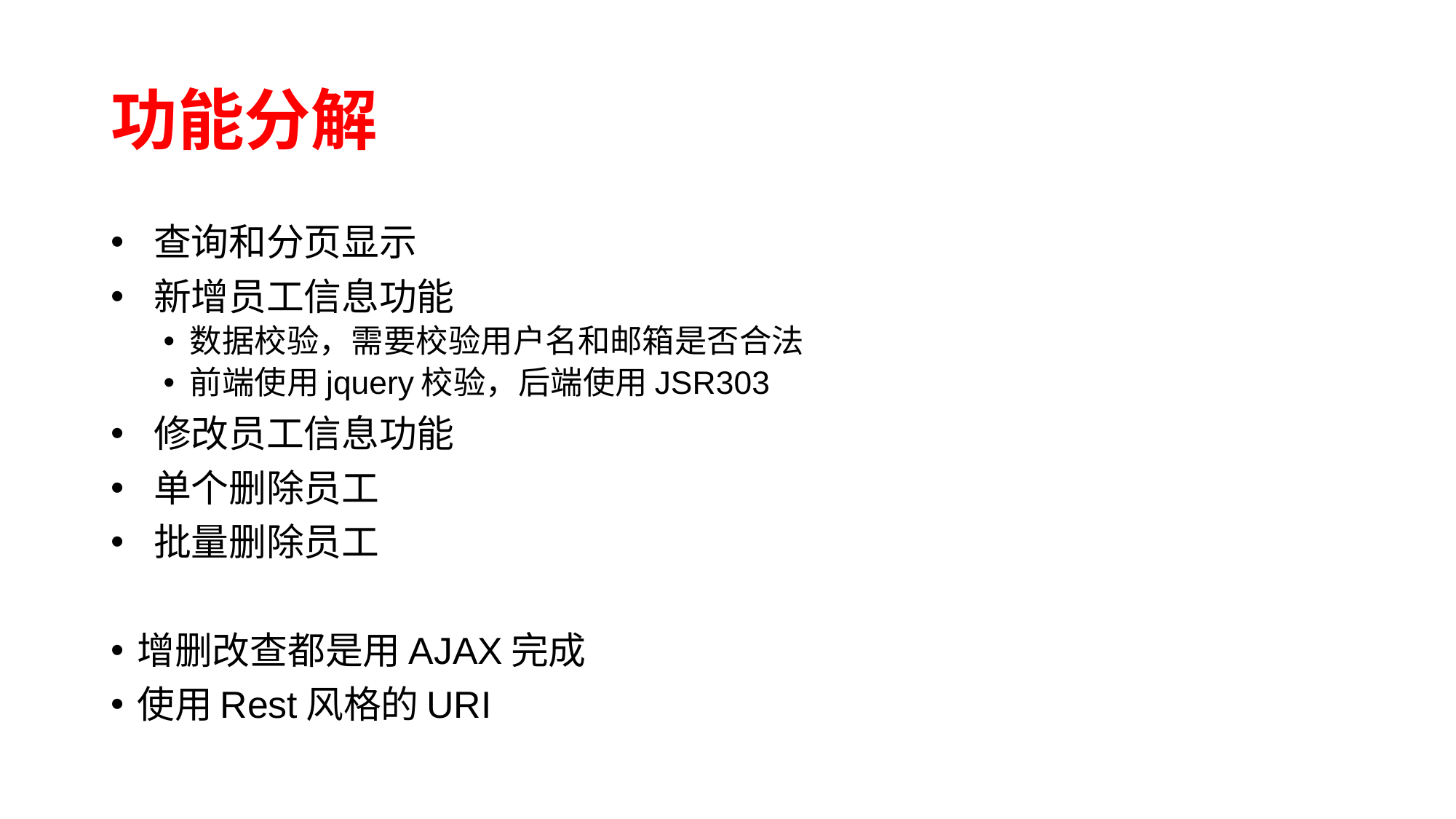

# 功能分解
 查询和分页显示
 新增员工信息功能
数据校验，需要校验用户名和邮箱是否合法
前端使用jquery校验，后端使用JSR303
 修改员工信息功能
 单个删除员工
 批量删除员工

增删改查都是用AJAX完成
使用Rest风格的URI